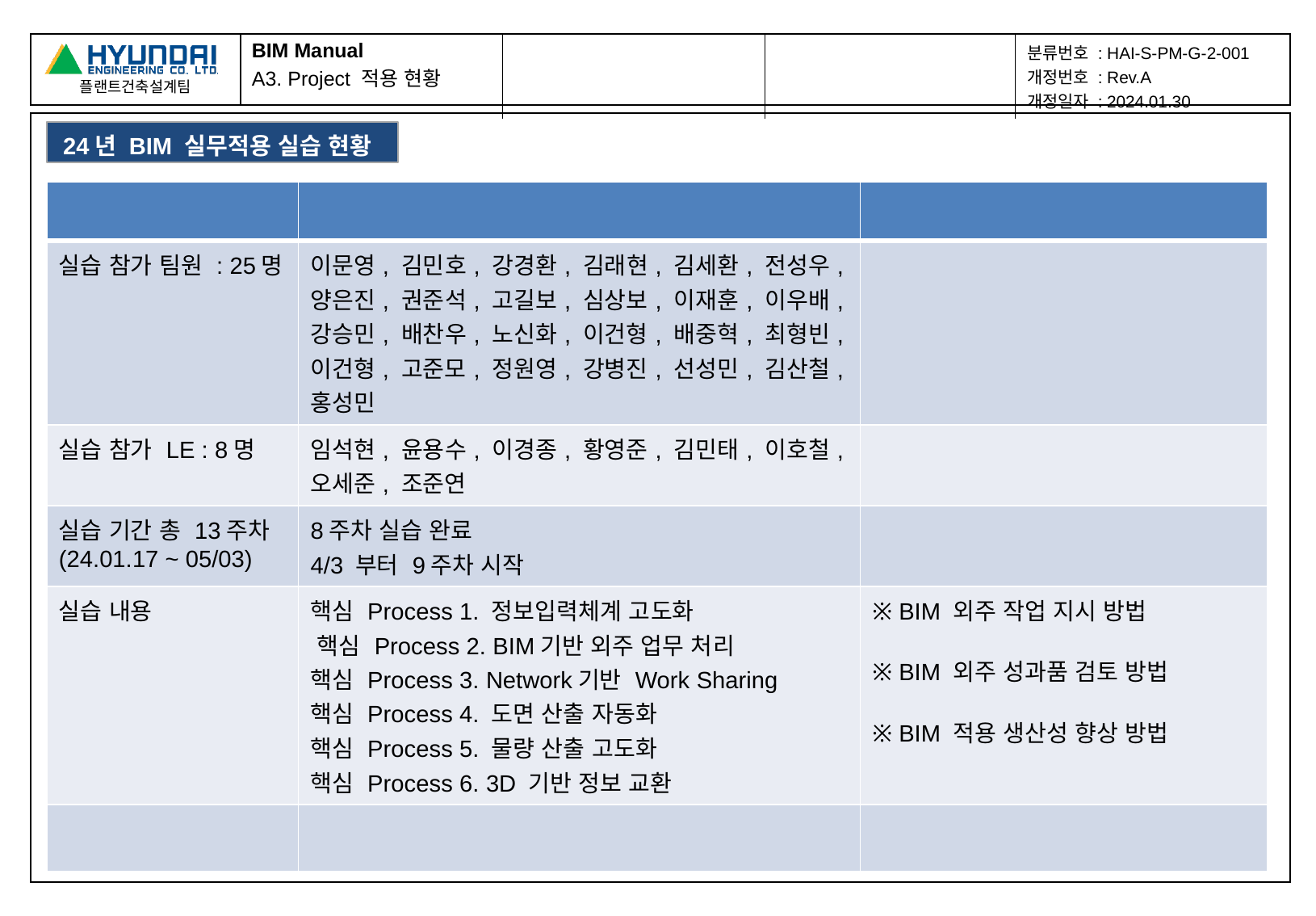

| BIM Manual A3. Project 적용 현황 |  |  | 분류번호 : HAI-S-PM-G-2-001 개정번호 : Rev.A 개정일자 : 2024.01.30 |
| --- | --- | --- | --- |
|  |
| --- |
24년 BIM 실무적용 실습 현황
|  |  |  |
| --- | --- | --- |
| 실습 참가 팀원 : 25명 | 이문영, 김민호, 강경환, 김래현, 김세환, 전성우, 양은진, 권준석, 고길보, 심상보, 이재훈, 이우배, 강승민, 배찬우, 노신화, 이건형, 배중혁, 최형빈, 이건형, 고준모, 정원영, 강병진, 선성민, 김산철, 홍성민 |  |
| 실습 참가 LE : 8명 | 임석현, 윤용수, 이경종, 황영준, 김민태, 이호철, 오세준, 조준연 |  |
| 실습 기간 총 13주차 (24.01.17 ~ 05/03) | 8주차 실습 완료 4/3 부터 9주차 시작 |  |
| 실습 내용 | 핵심 Process 1. 정보입력체계 고도화 ​핵심 Process 2. BIM기반 외주 업무 처리​ 핵심 Process 3. Network기반 Work Sharing 핵심 Process 4. 도면 산출 자동화 핵심 Process 5. 물량 산출 고도화 핵심 Process 6. 3D 기반 정보 교환 | ※ BIM 외주 작업 지시 방법 ※ BIM 외주 성과품 검토 방법 ※ BIM 적용 생산성 향상 방법 |
|  |  |  |